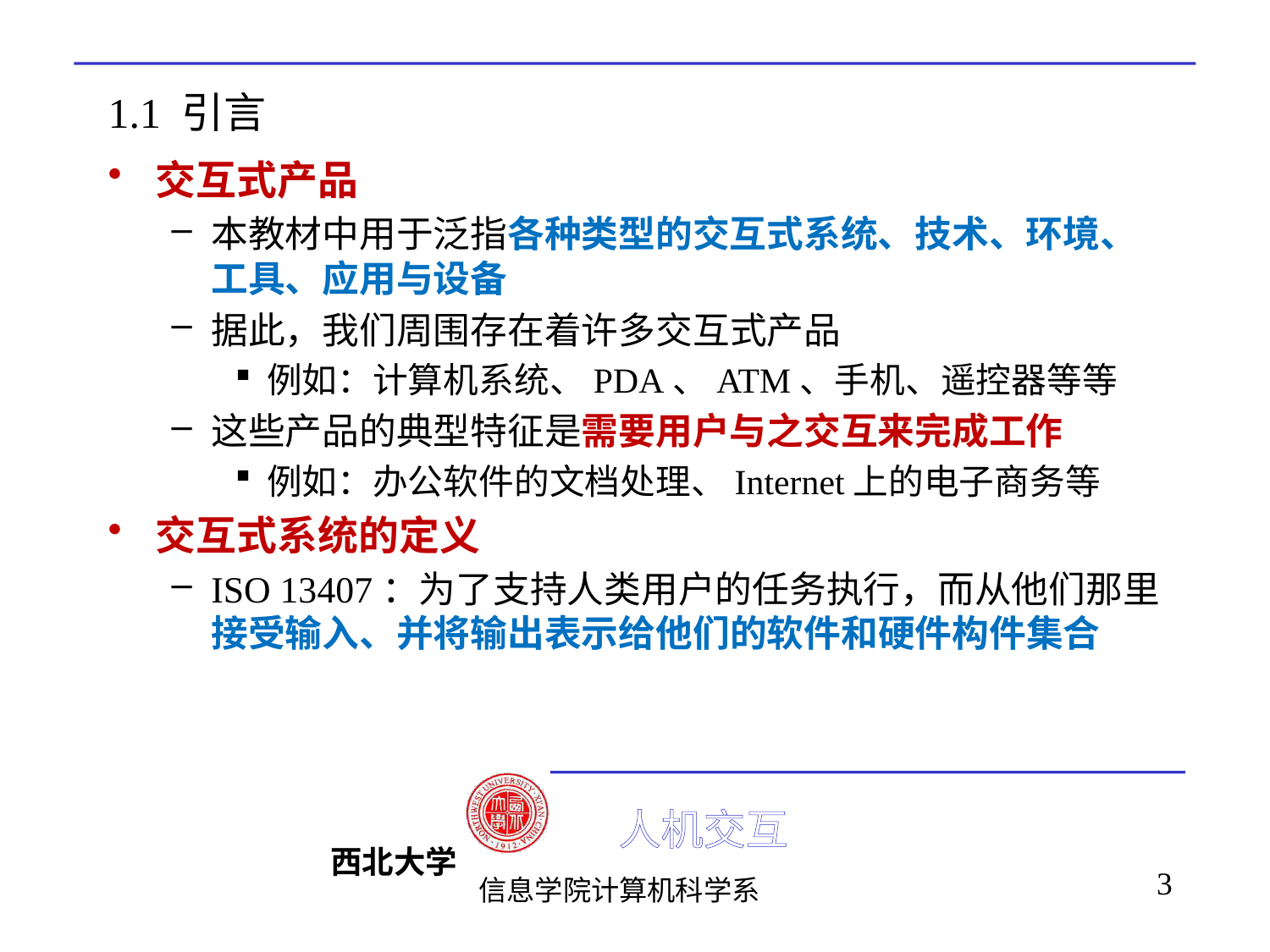

# 1.1 引言
交互式产品
本教材中用于泛指各种类型的交互式系统、技术、环境、工具、应用与设备
据此，我们周围存在着许多交互式产品
例如：计算机系统、PDA、ATM、手机、遥控器等等
这些产品的典型特征是需要用户与之交互来完成工作
例如：办公软件的文档处理、Internet上的电子商务等
交互式系统的定义
ISO 13407：为了支持人类用户的任务执行，而从他们那里接受输入、并将输出表示给他们的软件和硬件构件集合
3